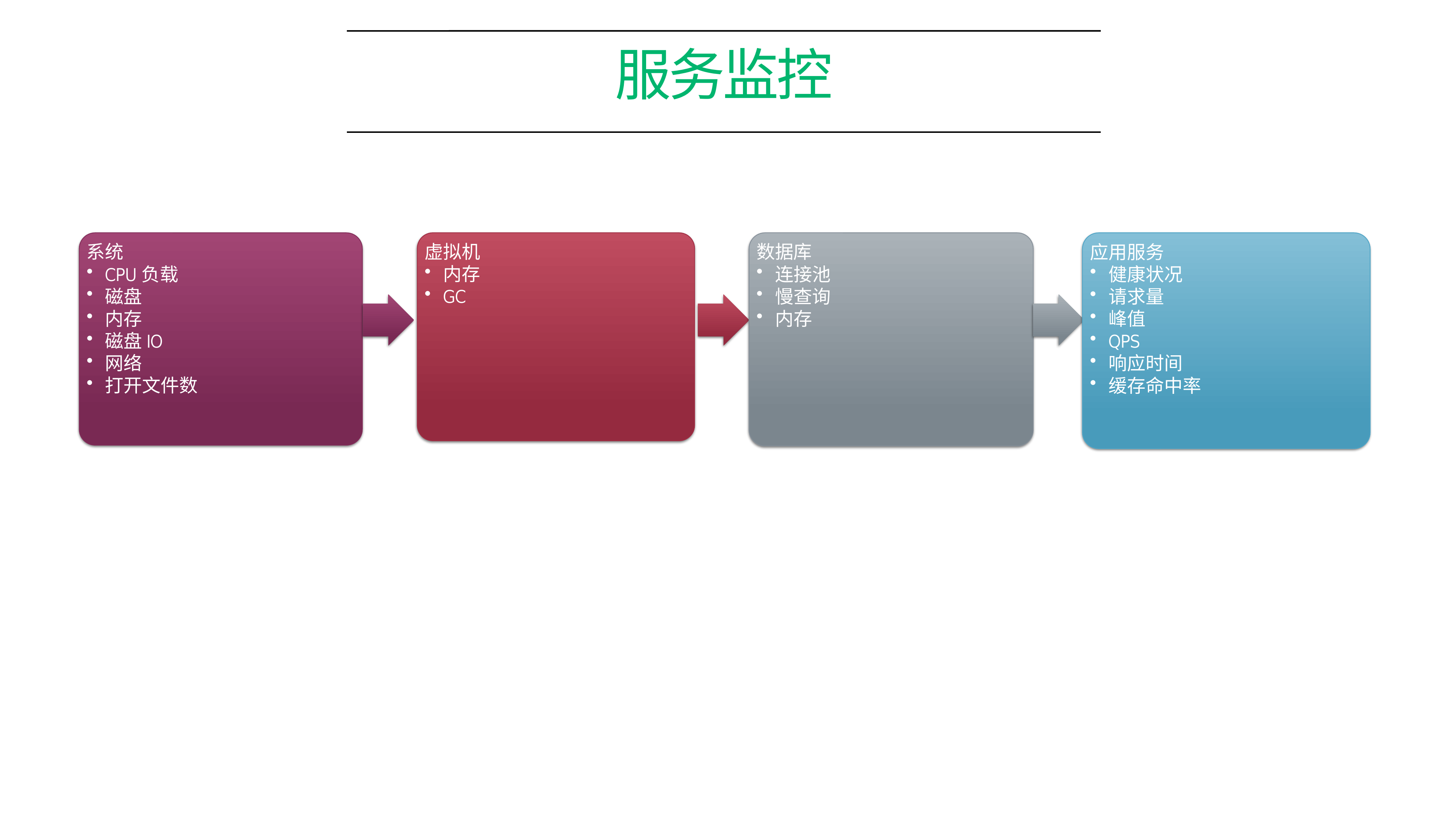

# 服务监控

系统
CPU负载
磁盘
内存
磁盘IO
网络
打开文件数

虚拟机
内存
GC

数据库
连接池
慢查询
内存

应用服务
健康状况
请求量
峰值
QPS
响应时间
缓存命中率